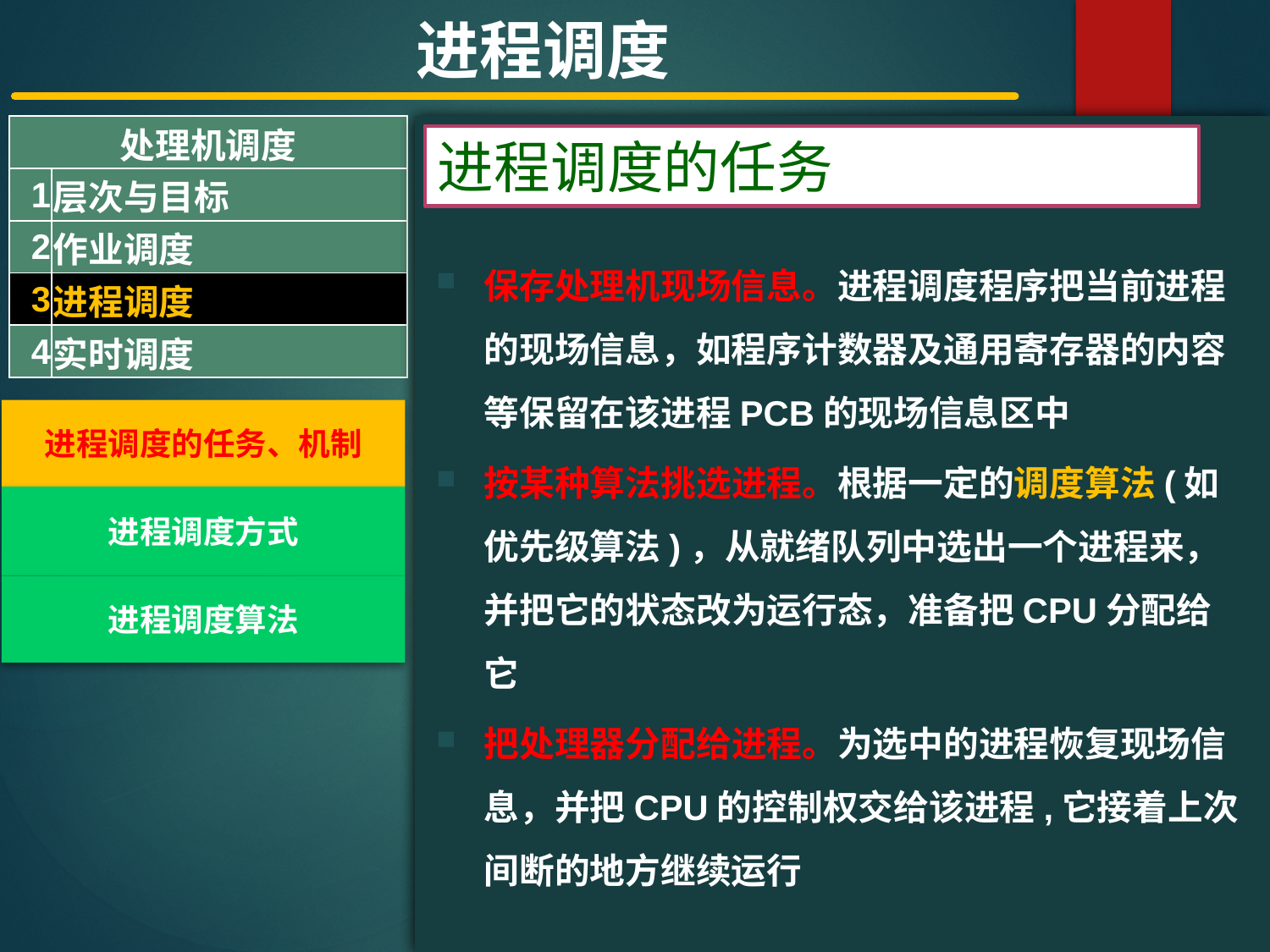

进程调度
| 处理机调度 |  |
| --- | --- |
| 1 | 层次与目标 |
| 2 | 作业调度 |
| 3 | 进程调度 |
| 4 | 实时调度 |
#
进程调度的任务
保存处理机现场信息。进程调度程序把当前进程的现场信息，如程序计数器及通用寄存器的内容等保留在该进程PCB的现场信息区中
按某种算法挑选进程。根据一定的调度算法(如优先级算法)，从就绪队列中选出一个进程来，并把它的状态改为运行态，准备把CPU分配给它
把处理器分配给进程。为选中的进程恢复现场信息，并把CPU的控制权交给该进程,它接着上次间断的地方继续运行

进程调度的任务、机制
进程调度方式
进程调度算法